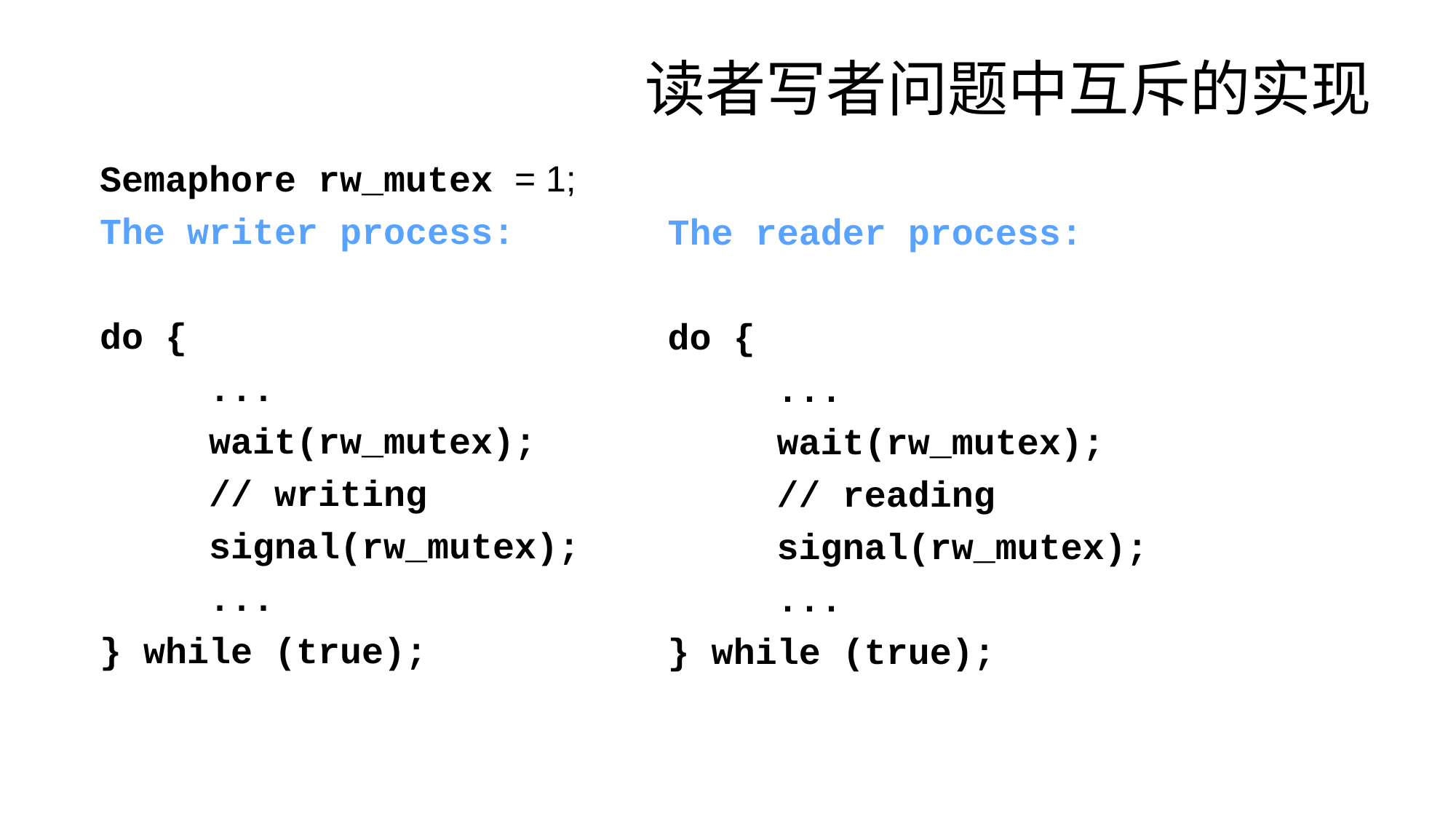

# 读者写者问题中互斥的实现
Semaphore rw_mutex = 1;
The writer process:

do {
	...
	wait(rw_mutex);
	// writing
	signal(rw_mutex);
	...
} while (true);
The reader process:

do {
	...
	wait(rw_mutex);
	// reading
	signal(rw_mutex);
	...
} while (true);